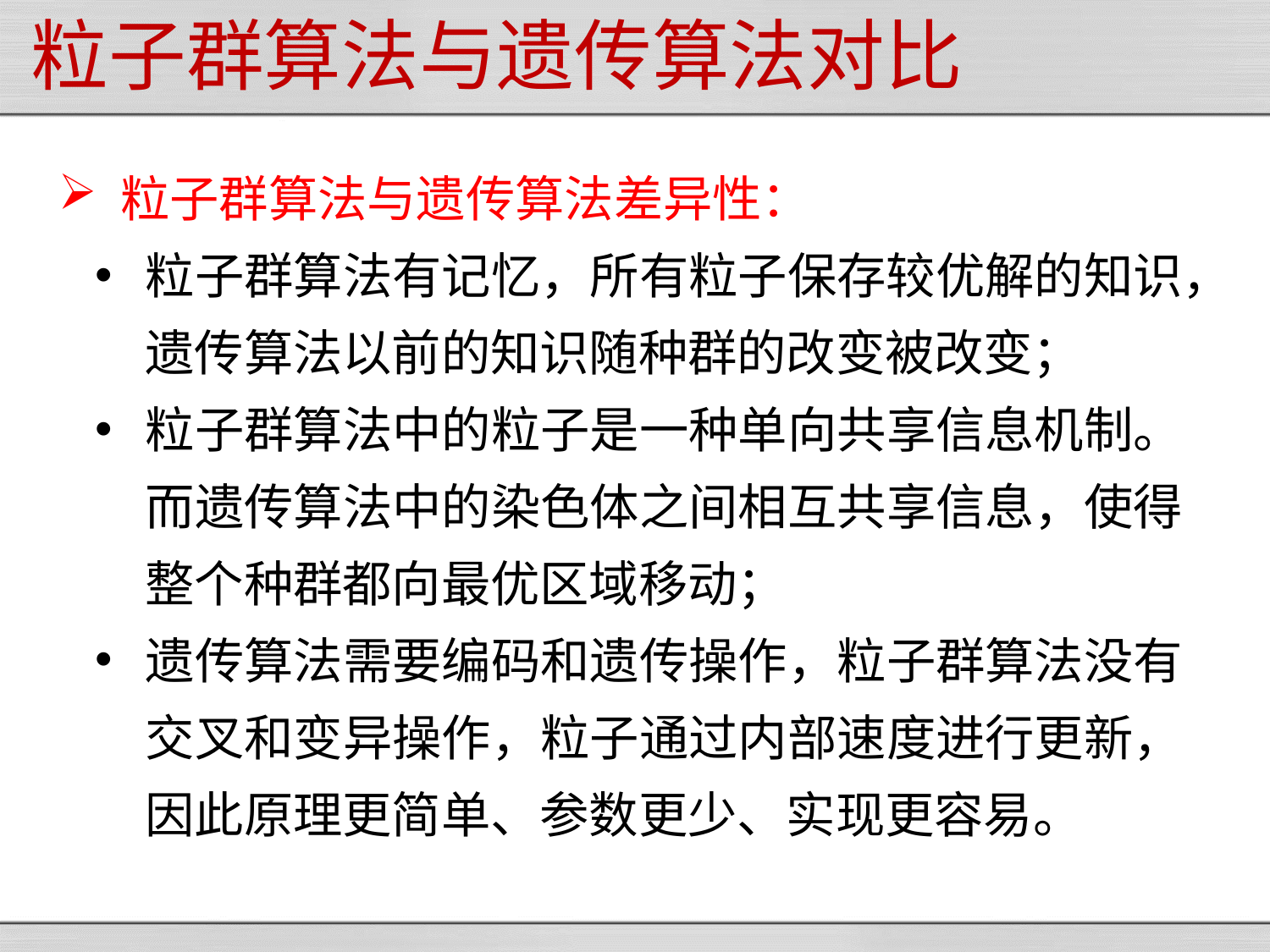

# 粒子群算法与遗传算法对比
粒子群算法与遗传算法差异性：
粒子群算法有记忆，所有粒子保存较优解的知识，遗传算法以前的知识随种群的改变被改变；
粒子群算法中的粒子是一种单向共享信息机制。而遗传算法中的染色体之间相互共享信息，使得整个种群都向最优区域移动；
遗传算法需要编码和遗传操作，粒子群算法没有交叉和变异操作，粒子通过内部速度进行更新，因此原理更简单、参数更少、实现更容易。